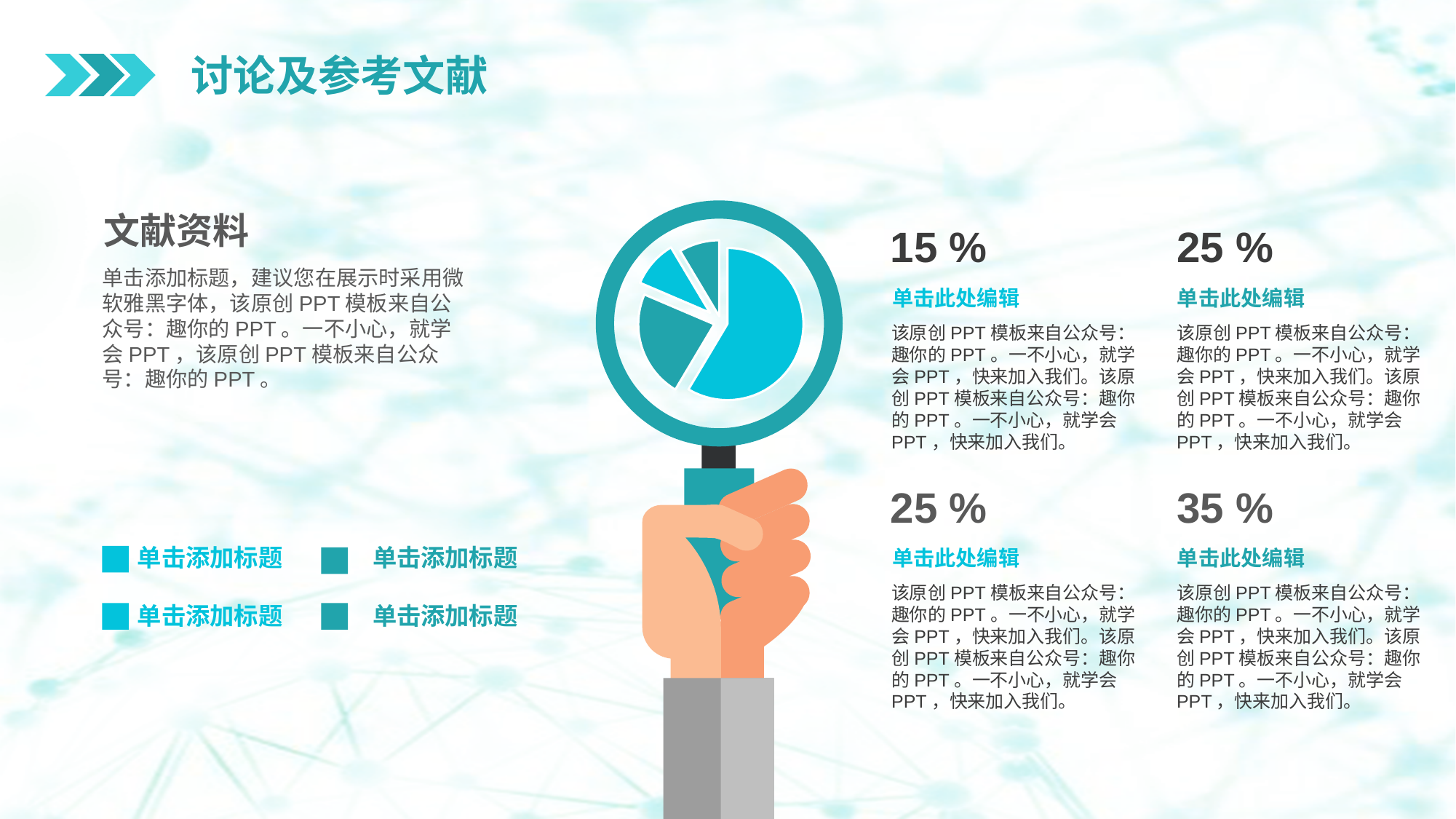

讨论及参考文献

### Chart

| Category | Sales |
|---|---|
| Price 1 | 8.2 |
| Price 2 | 3.2 |
| Price 3 | 1.4 |
| Price 4 | 1.2 |
文献资料
25 %
15 %
单击添加标题，建议您在展示时采用微软雅黑字体，该原创PPT模板来自公众号：趣你的PPT。一不小心，就学会PPT，该原创PPT模板来自公众号：趣你的PPT。
单击此处编辑
该原创PPT模板来自公众号：趣你的PPT。一不小心，就学会PPT，快来加入我们。该原创PPT模板来自公众号：趣你的PPT。一不小心，就学会PPT，快来加入我们。
单击此处编辑
该原创PPT模板来自公众号：趣你的PPT。一不小心，就学会PPT，快来加入我们。该原创PPT模板来自公众号：趣你的PPT。一不小心，就学会PPT，快来加入我们。
35 %
25 %
单击添加标题
单击添加标题
单击此处编辑
该原创PPT模板来自公众号：趣你的PPT。一不小心，就学会PPT，快来加入我们。该原创PPT模板来自公众号：趣你的PPT。一不小心，就学会PPT，快来加入我们。
单击此处编辑
该原创PPT模板来自公众号：趣你的PPT。一不小心，就学会PPT，快来加入我们。该原创PPT模板来自公众号：趣你的PPT。一不小心，就学会PPT，快来加入我们。

单击添加标题
单击添加标题